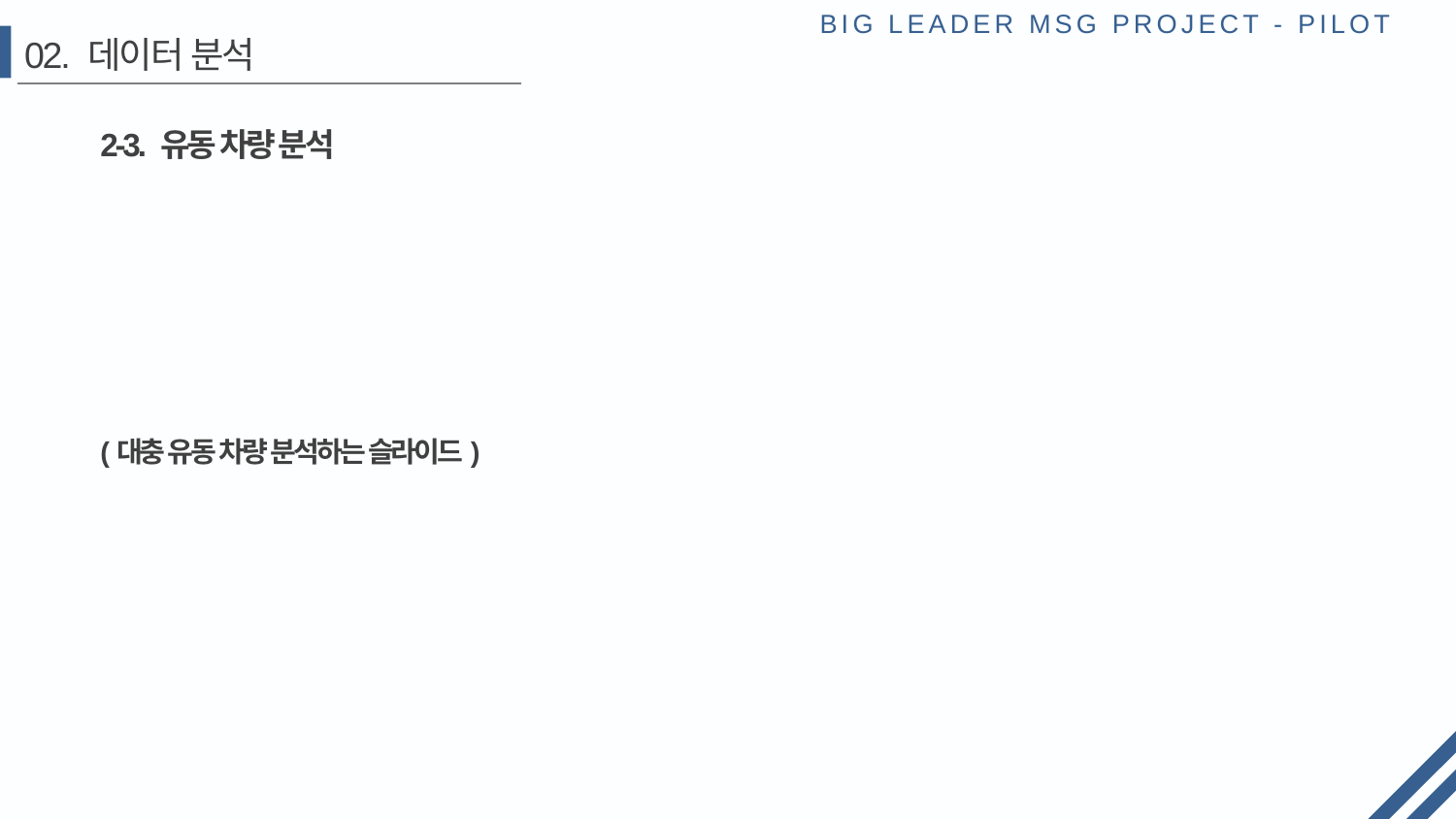

# 02. 데이터 분석
2-3. 유동 차량 분석
(대충 유동 차량 분석하는 슬라이드)